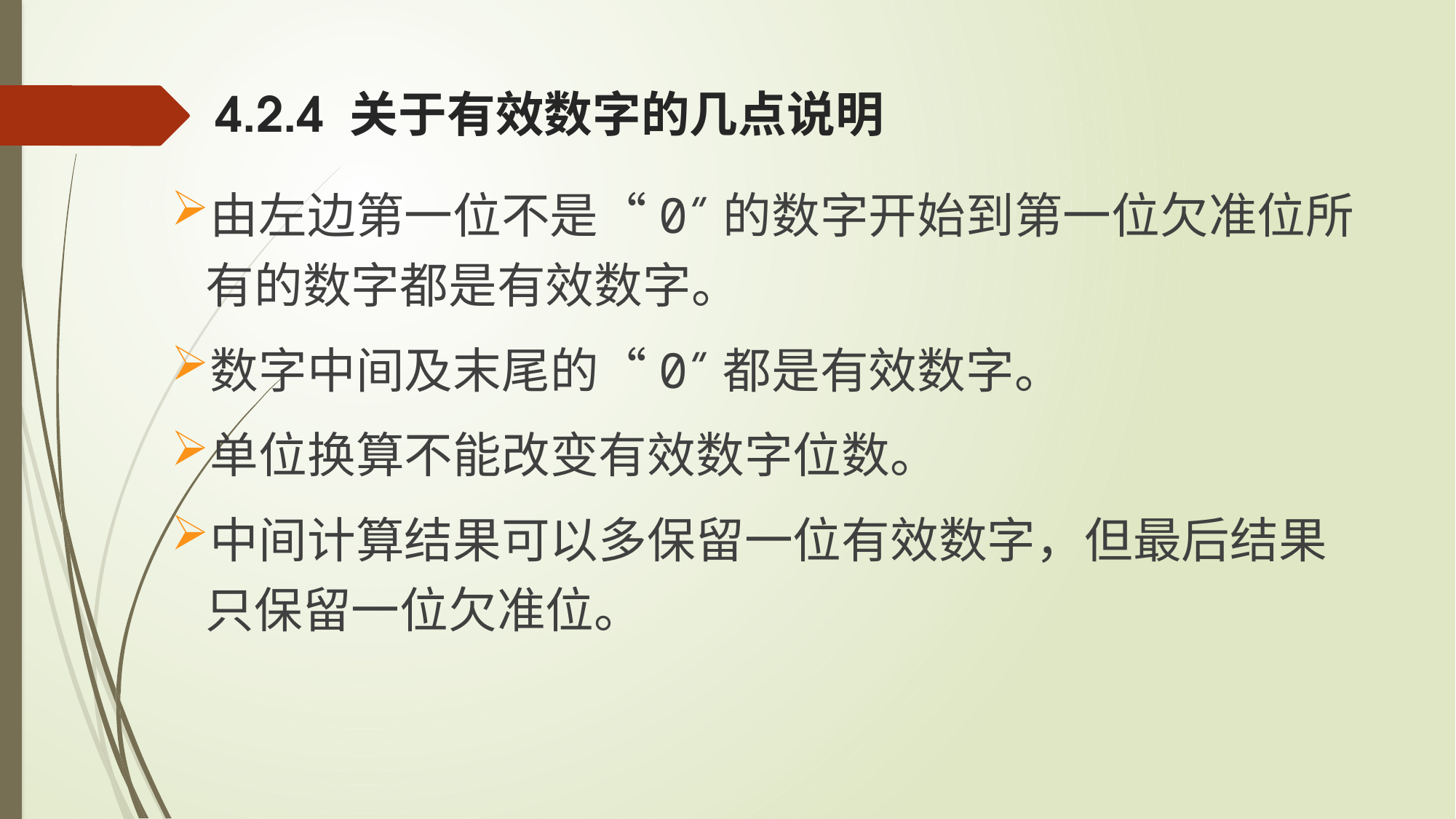

4.2.4 关于有效数字的几点说明
由左边第一位不是“0”的数字开始到第一位欠准位所有的数字都是有效数字。
数字中间及末尾的“0”都是有效数字。
单位换算不能改变有效数字位数。
中间计算结果可以多保留一位有效数字，但最后结果只保留一位欠准位。